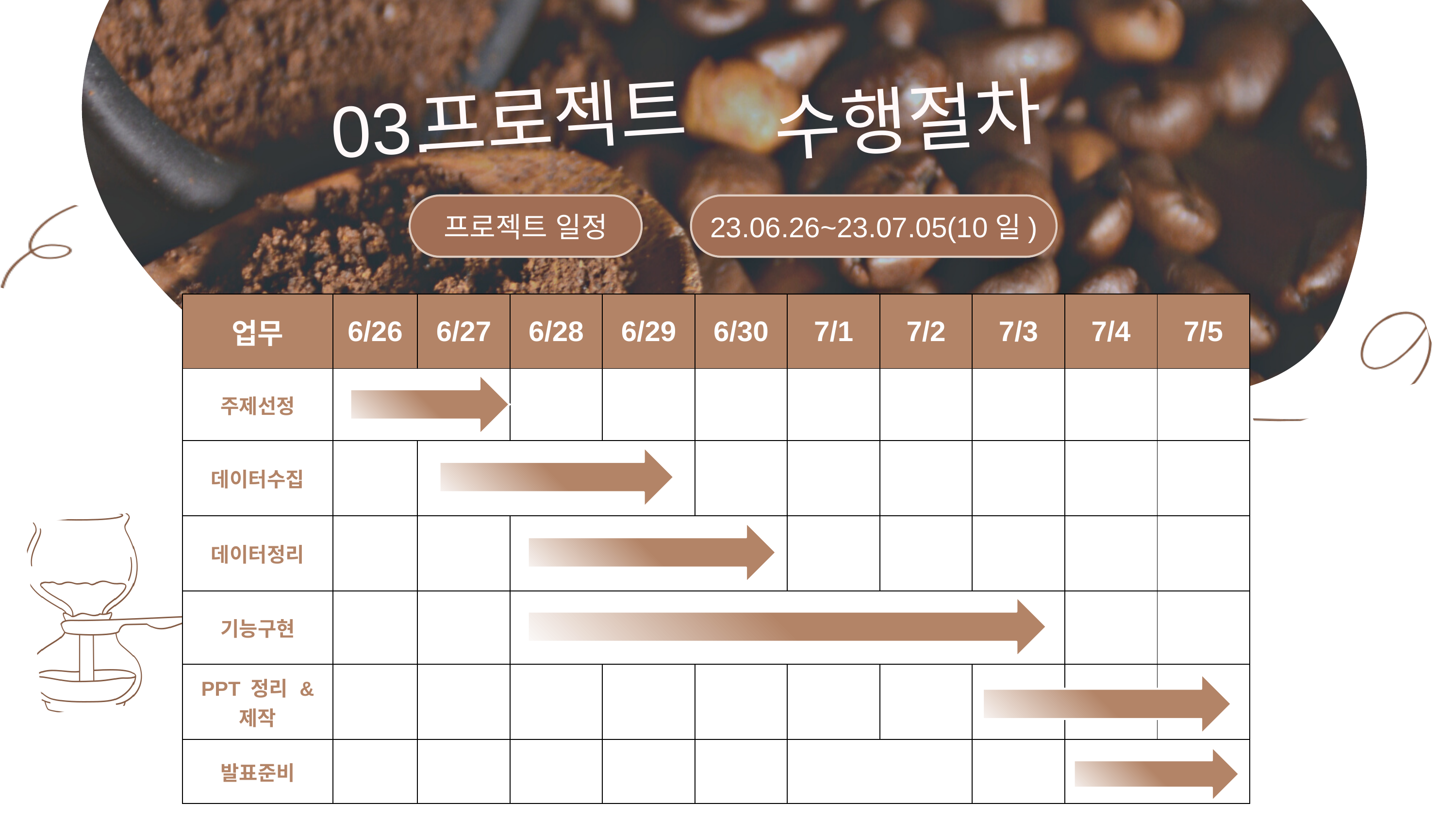

프로젝트
수행절차
03.

프로젝트 일정
23.06.26~23.07.05(10일)

| 업무 | 6/26 | 6/27 | 6/28 | 6/29 | 6/30 | 7/1 | 7/2 | 7/3 | 7/4 | 7/5 |
| --- | --- | --- | --- | --- | --- | --- | --- | --- | --- | --- |
| 주제선정 |  |  |  |  |  |  |  |  |  |  |
| 데이터수집 |  |  |  |  |  |  |  |  |  |  |
| 데이터정리 |  |  |  |  |  |  |  |  |  |  |
| 기능구현 |  |  |  |  |  |  |  |  |  |  |
| PPT 정리 & 제작 |  |  |  |  |  |  |  |  |  |  |
| 발표준비 |  |  |  |  |  |  |  |  |  |  |